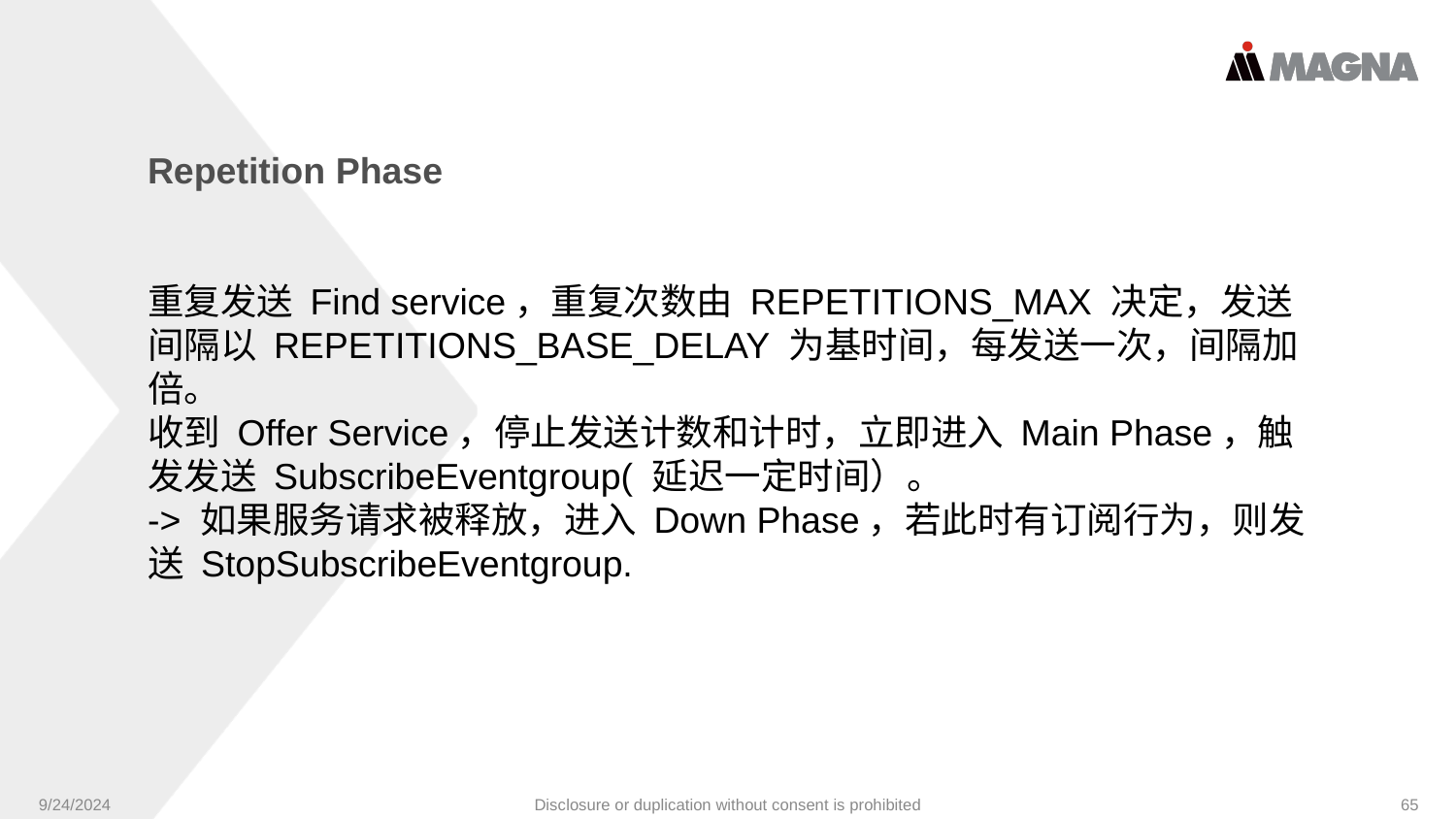

Repetition Phase
重复发送 Find service，重复次数由 REPETITIONS_MAX 决定，发送间隔以 REPETITIONS_BASE_DELAY 为基时间，每发送一次，间隔加倍。
收到 Offer Service，停止发送计数和计时，立即进入 Main Phase，触发发送 SubscribeEventgroup( 延迟一定时间）。
-> 如果服务请求被释放，进入 Down Phase，若此时有订阅行为，则发送 StopSubscribeEventgroup.
9/24/2024
Disclosure or duplication without consent is prohibited
65